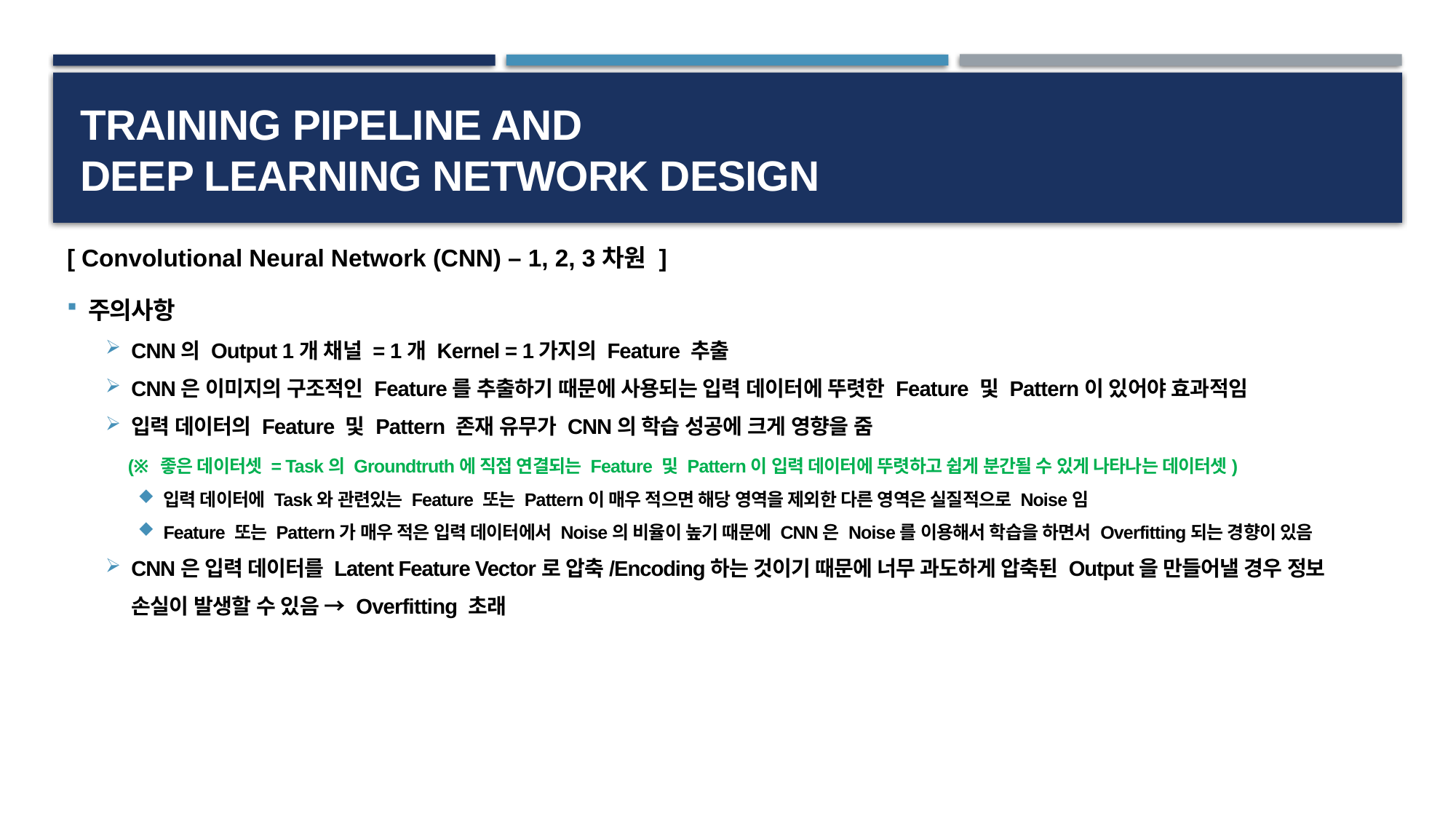

# Training PipeLine and Deep Learning Network Design
[ Convolutional Neural Network (CNN) – 1, 2, 3차원 ]
주의사항
CNN의 Output 1개 채널 = 1개 Kernel = 1가지의 Feature 추출
CNN은 이미지의 구조적인 Feature를 추출하기 때문에 사용되는 입력 데이터에 뚜렷한 Feature 및 Pattern이 있어야 효과적임
입력 데이터의 Feature 및 Pattern 존재 유무가 CNN의 학습 성공에 크게 영향을 줌
    (※ 좋은 데이터셋 = Task의 Groundtruth에 직접 연결되는 Feature 및 Pattern이 입력 데이터에 뚜렷하고 쉽게 분간될 수 있게 나타나는 데이터셋)
입력 데이터에 Task와 관련있는 Feature 또는 Pattern이 매우 적으면 해당 영역을 제외한 다른 영역은 실질적으로 Noise임
Feature 또는 Pattern가 매우 적은 입력 데이터에서 Noise의 비율이 높기 때문에 CNN은 Noise를 이용해서 학습을 하면서 Overfitting되는 경향이 있음
CNN은 입력 데이터를 Latent Feature Vector로 압축/Encoding하는 것이기 때문에 너무 과도하게 압축된 Output을 만들어낼 경우 정보 손실이 발생할 수 있음 → Overfitting 초래